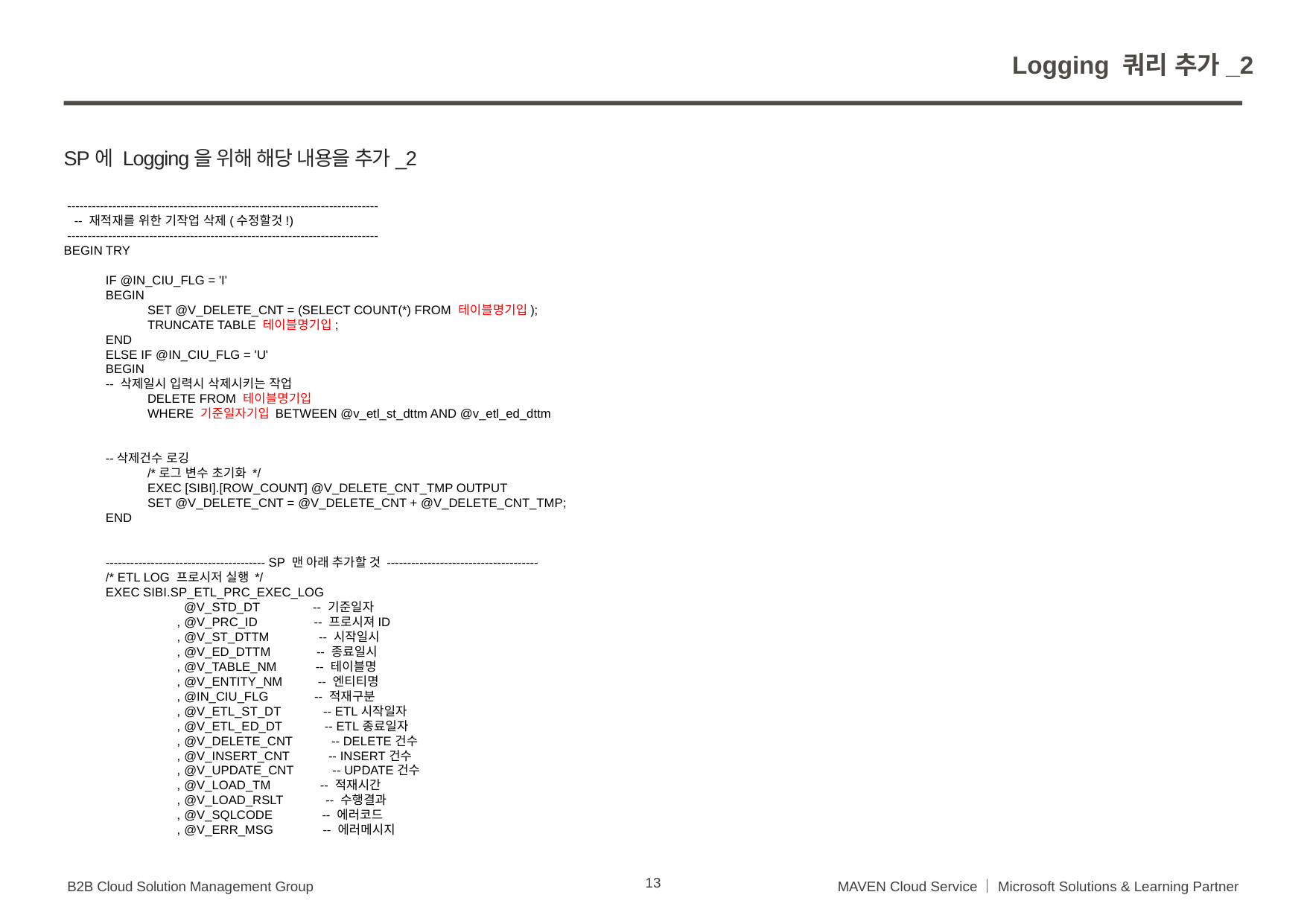

Logging 쿼리 추가_2
SP에 Logging을 위해 해당 내용을 추가_2
 ----------------------------------------------------------------------------
   -- 재적재를 위한 기작업 삭제(수정할것!)
 ----------------------------------------------------------------------------
BEGIN TRY

IF @IN_CIU_FLG = 'I'
BEGIN
SET @V_DELETE_CNT = (SELECT COUNT(*) FROM 테이블명기입);
TRUNCATE TABLE 테이블명기입;
END
ELSE IF @IN_CIU_FLG = 'U'
BEGIN
-- 삭제일시 입력시 삭제시키는 작업
DELETE FROM 테이블명기입
WHERE 기준일자기입 BETWEEN @v_etl_st_dttm AND @v_etl_ed_dttm

--삭제건수 로깅
/*로그 변수 초기화 */
EXEC [SIBI].[ROW_COUNT] @V_DELETE_CNT_TMP OUTPUT
SET @V_DELETE_CNT = @V_DELETE_CNT + @V_DELETE_CNT_TMP;
END

--------------------------------------- SP 맨 아래 추가할 것 -------------------------------------
/* ETL LOG 프로시저 실행 */
EXEC SIBI.SP_ETL_PRC_EXEC_LOG
                                  @V_STD_DT               -- 기준일자
                                , @V_PRC_ID                -- 프로시져ID
                                , @V_ST_DTTM              -- 시작일시
                                , @V_ED_DTTM             -- 종료일시
                                , @V_TABLE_NM           -- 테이블명
                                , @V_ENTITY_NM          -- 엔티티명
                                , @IN_CIU_FLG             -- 적재구분
                                , @V_ETL_ST_DT            -- ETL시작일자
                                , @V_ETL_ED_DT            -- ETL종료일자
                                , @V_DELETE_CNT           -- DELETE건수
                                , @V_INSERT_CNT           -- INSERT건수
                                , @V_UPDATE_CNT           -- UPDATE건수
                                , @V_LOAD_TM              -- 적재시간
                                , @V_LOAD_RSLT            -- 수행결과
                                , @V_SQLCODE              -- 에러코드
                                , @V_ERR_MSG              -- 에러메시지